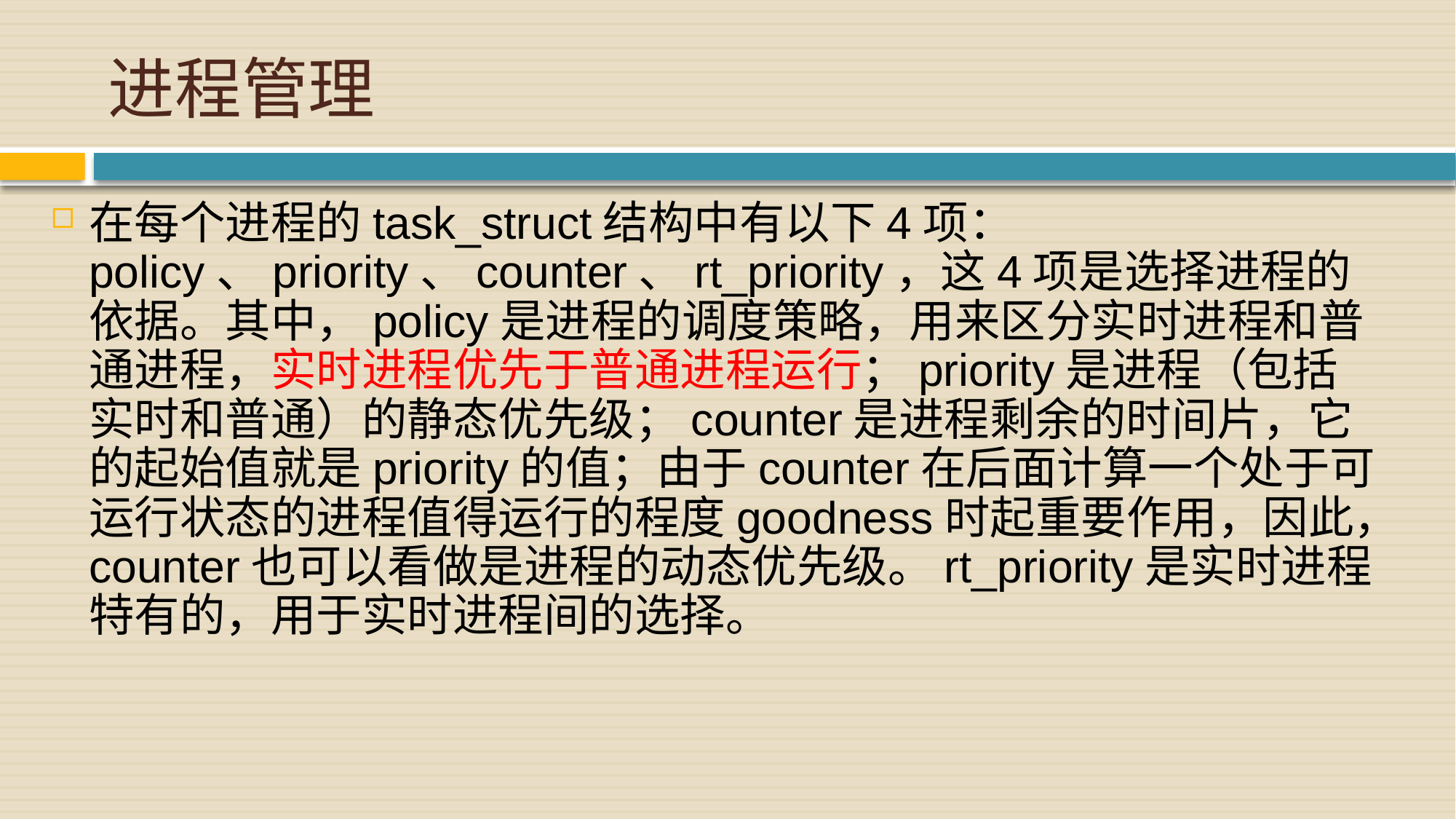

# 进程管理
在每个进程的task_struct结构中有以下4项：policy、priority、counter、rt_priority，这4项是选择进程的依据。其中，policy是进程的调度策略，用来区分实时进程和普通进程，实时进程优先于普通进程运行；priority是进程（包括实时和普通）的静态优先级；counter是进程剩余的时间片，它的起始值就是priority的值；由于counter在后面计算一个处于可运行状态的进程值得运行的程度goodness时起重要作用，因此，counter也可以看做是进程的动态优先级。rt_priority是实时进程特有的，用于实时进程间的选择。